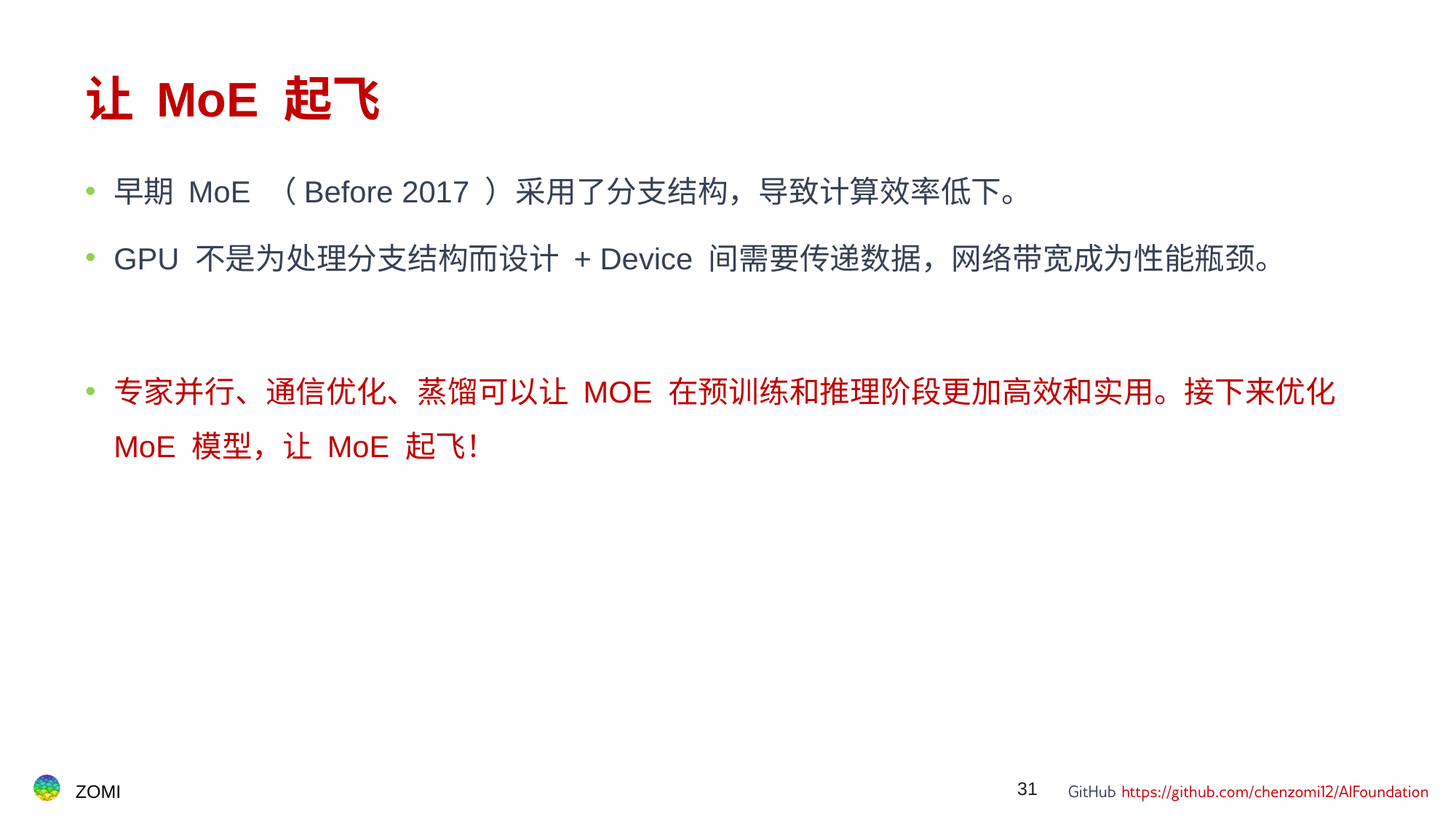

# 让 MoE 起飞
早期 MoE （Before 2017 ）采用了分支结构，导致计算效率低下。
GPU 不是为处理分支结构而设计 + Device 间需要传递数据，网络带宽成为性能瓶颈。

专家并行、通信优化、蒸馏可以让 MOE 在预训练和推理阶段更加高效和实用。接下来优化 MoE 模型，让 MoE 起飞！